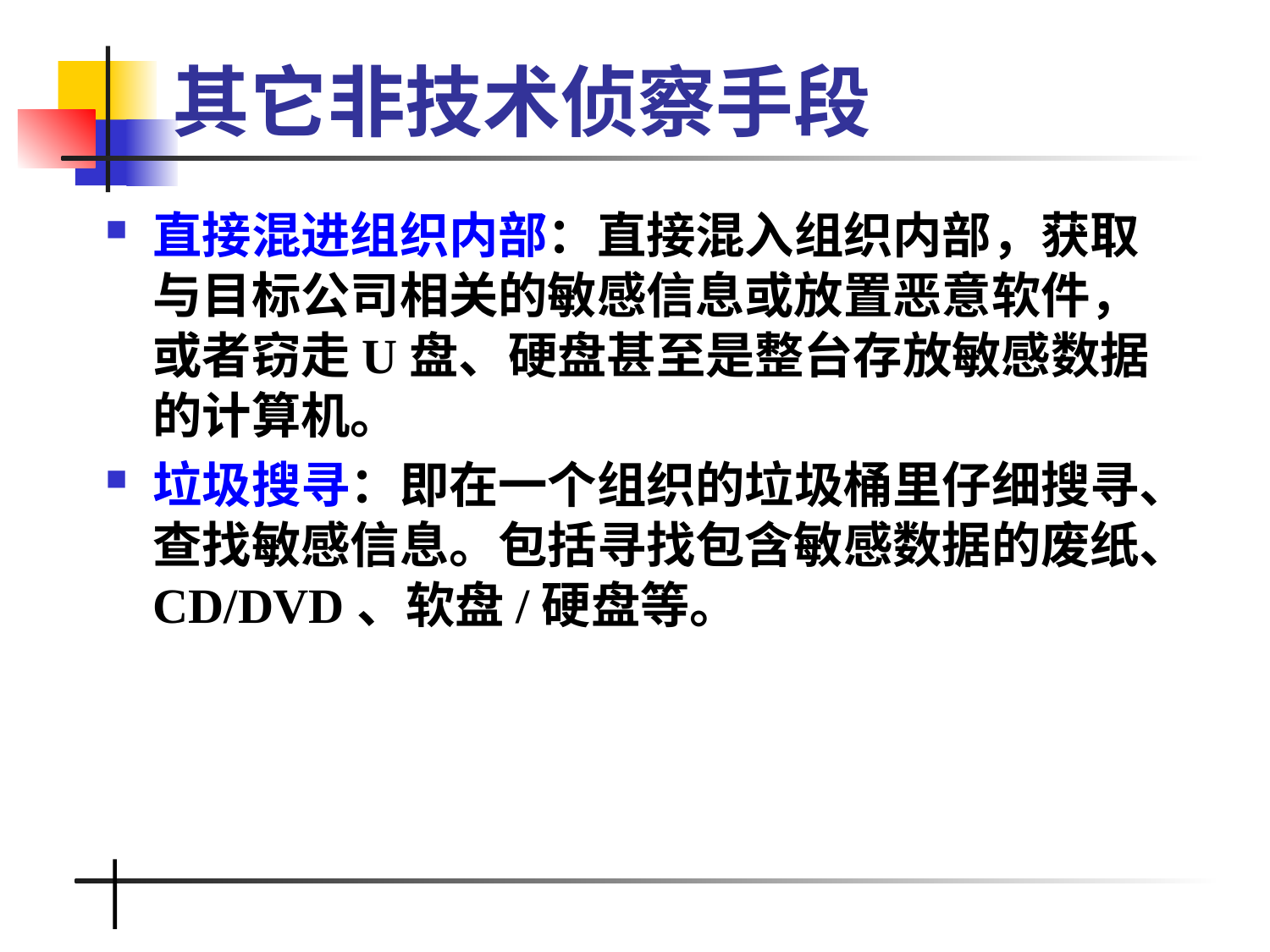

# 其它非技术侦察手段
直接混进组织内部：直接混入组织内部，获取与目标公司相关的敏感信息或放置恶意软件，或者窃走U盘、硬盘甚至是整台存放敏感数据的计算机。
垃圾搜寻：即在一个组织的垃圾桶里仔细搜寻、查找敏感信息。包括寻找包含敏感数据的废纸、CD/DVD、软盘/硬盘等。